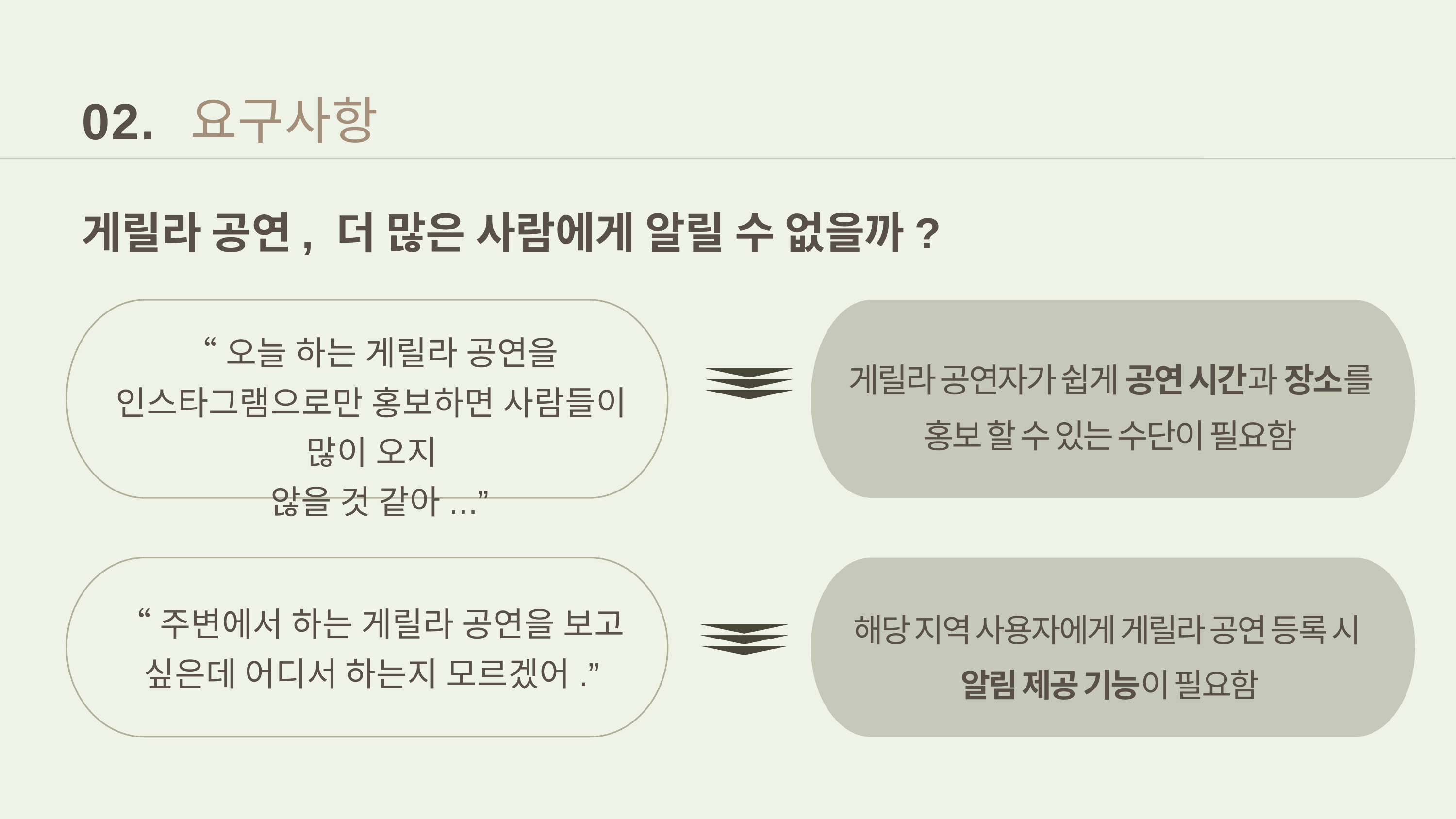

요구사항
02.

게릴라 공연, 더 많은 사람에게 알릴 수 없을까?

“오늘 하는 게릴라 공연을 인스타그램으로만 홍보하면 사람들이 많이 오지
 않을 것 같아...”

게릴라 공연자가 쉽게 공연 시간과 장소를 홍보 할 수 있는 수단이 필요함

“주변에서 하는 게릴라 공연을 보고
싶은데 어디서 하는지 모르겠어.”
해당 지역 사용자에게 게릴라 공연 등록 시
알림 제공 기능이 필요함